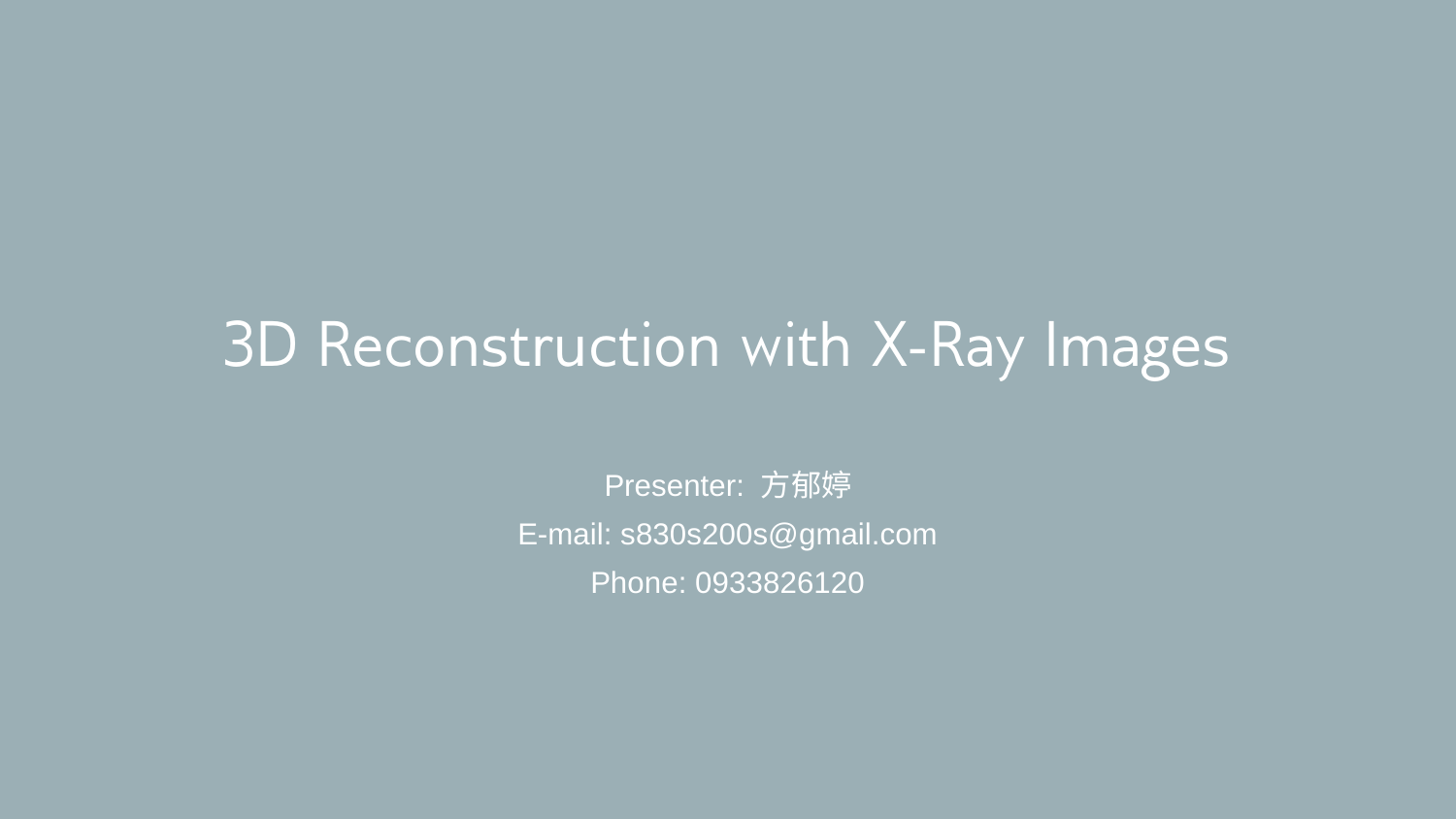

3D Reconstruction with X-Ray Images
Presenter: 方郁婷
E-mail: s830s200s@gmail.com
Phone: 0933826120